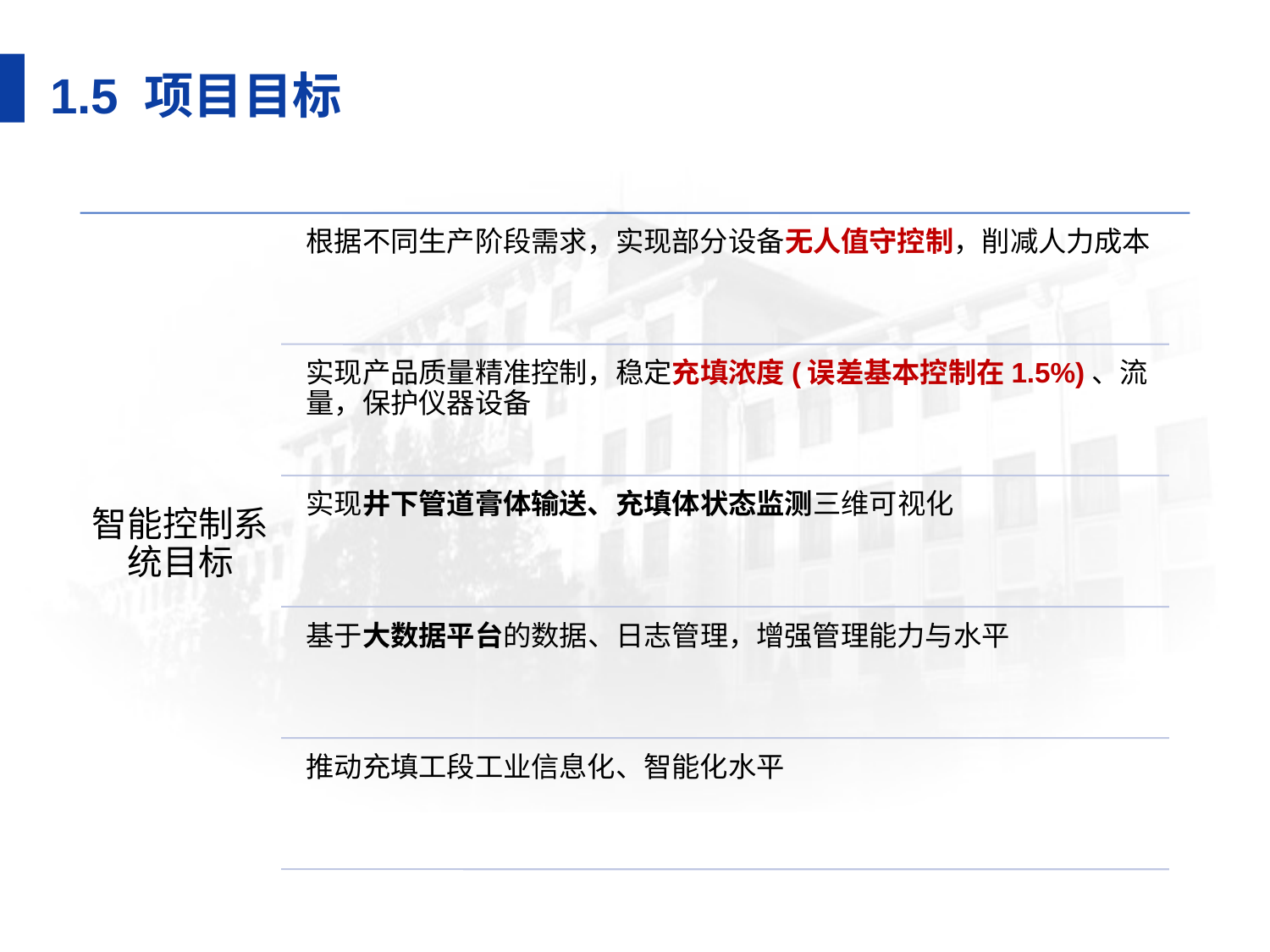

1.5 项目目标

智能控制系统目标
根据不同生产阶段需求，实现部分设备无人值守控制，削减人力成本
实现产品质量精准控制，稳定充填浓度(误差基本控制在1.5%)、流量，保护仪器设备
实现井下管道膏体输送、充填体状态监测三维可视化
基于大数据平台的数据、日志管理，增强管理能力与水平
推动充填工段工业信息化、智能化水平